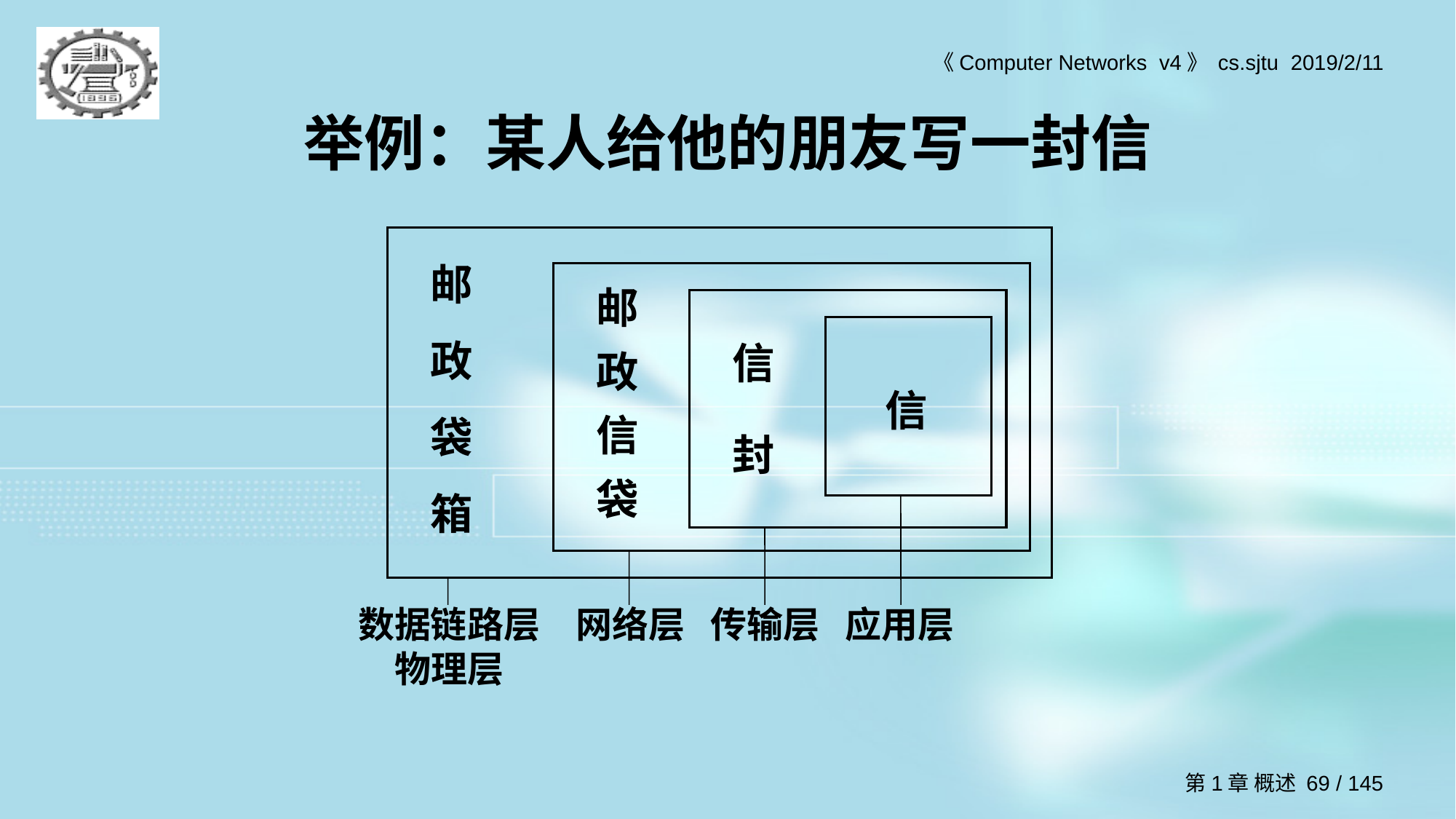

# 举例：某人给他的朋友写一封信
邮
政
袋
箱
邮
政
信
袋
信
封
    信

数据链路层
物理层
网络层
传输层
应用层